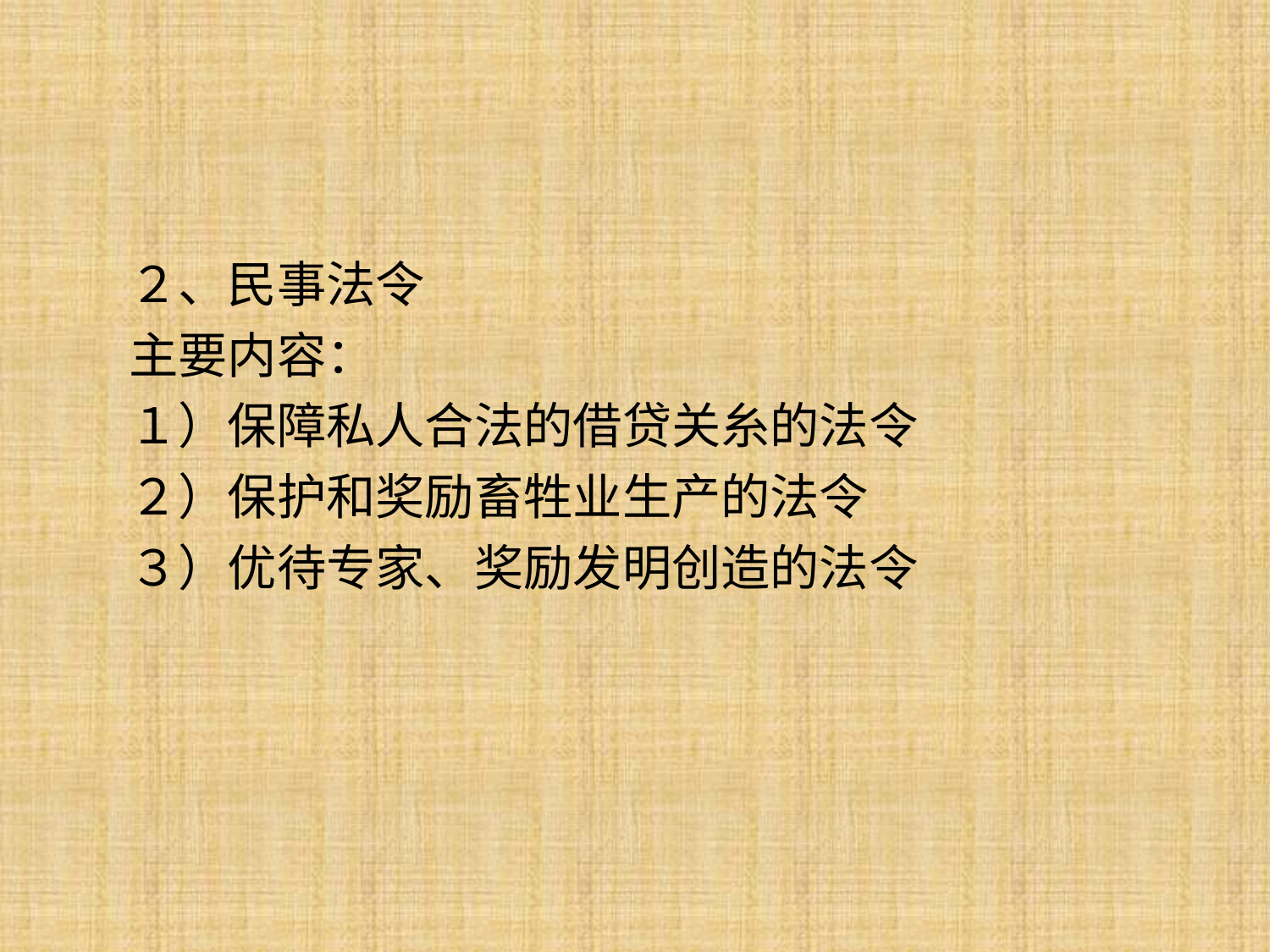

#
２、民事法令
主要内容：
１）保障私人合法的借贷关糸的法令
２）保护和奖励畜牲业生产的法令
３）优待专家、奖励发明创造的法令